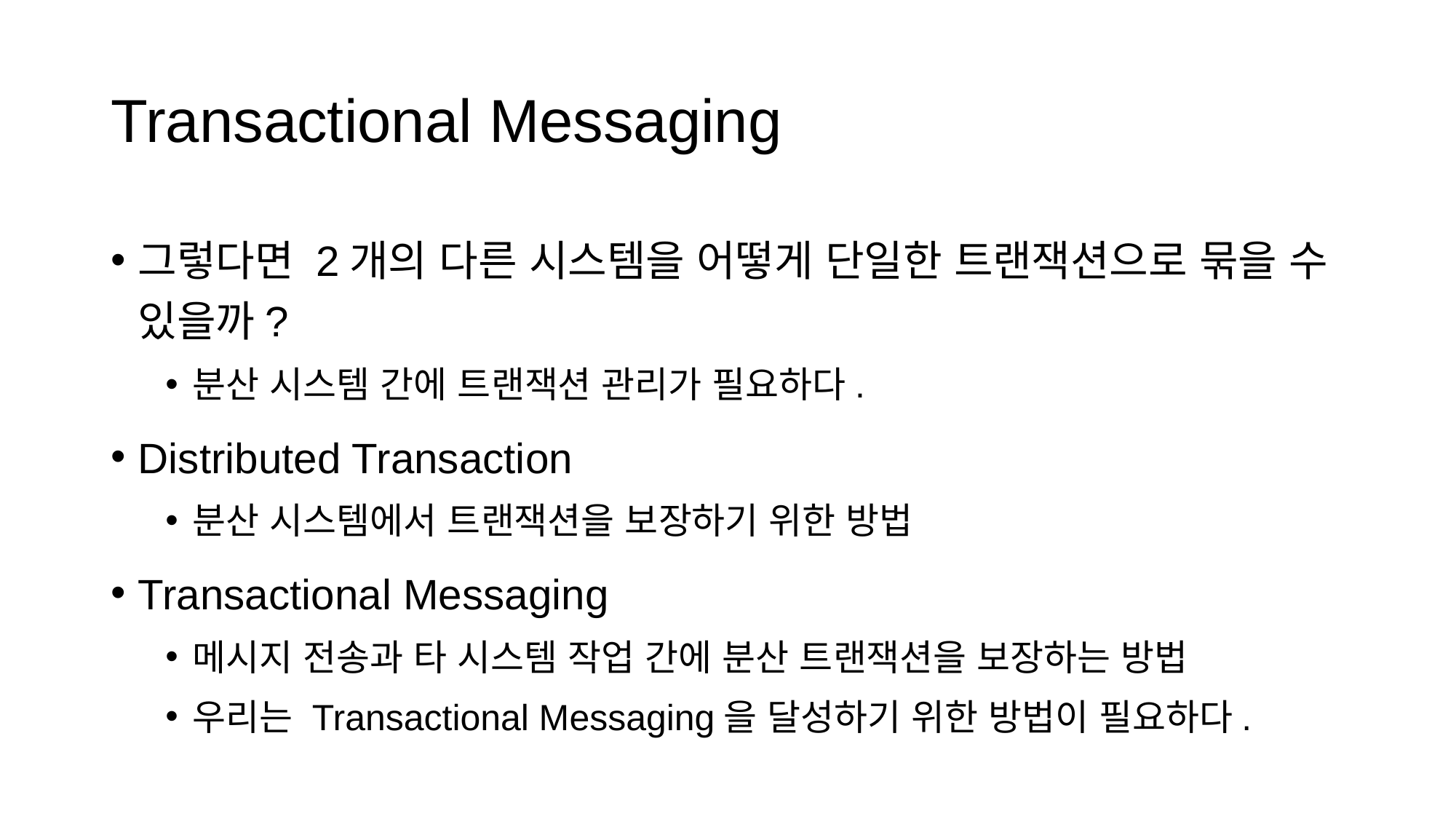

# Transactional Messaging
그렇다면 2개의 다른 시스템을 어떻게 단일한 트랜잭션으로 묶을 수 있을까?
분산 시스템 간에 트랜잭션 관리가 필요하다.
Distributed Transaction
분산 시스템에서 트랜잭션을 보장하기 위한 방법
Transactional Messaging
메시지 전송과 타 시스템 작업 간에 분산 트랜잭션을 보장하는 방법
우리는 Transactional Messaging을 달성하기 위한 방법이 필요하다.